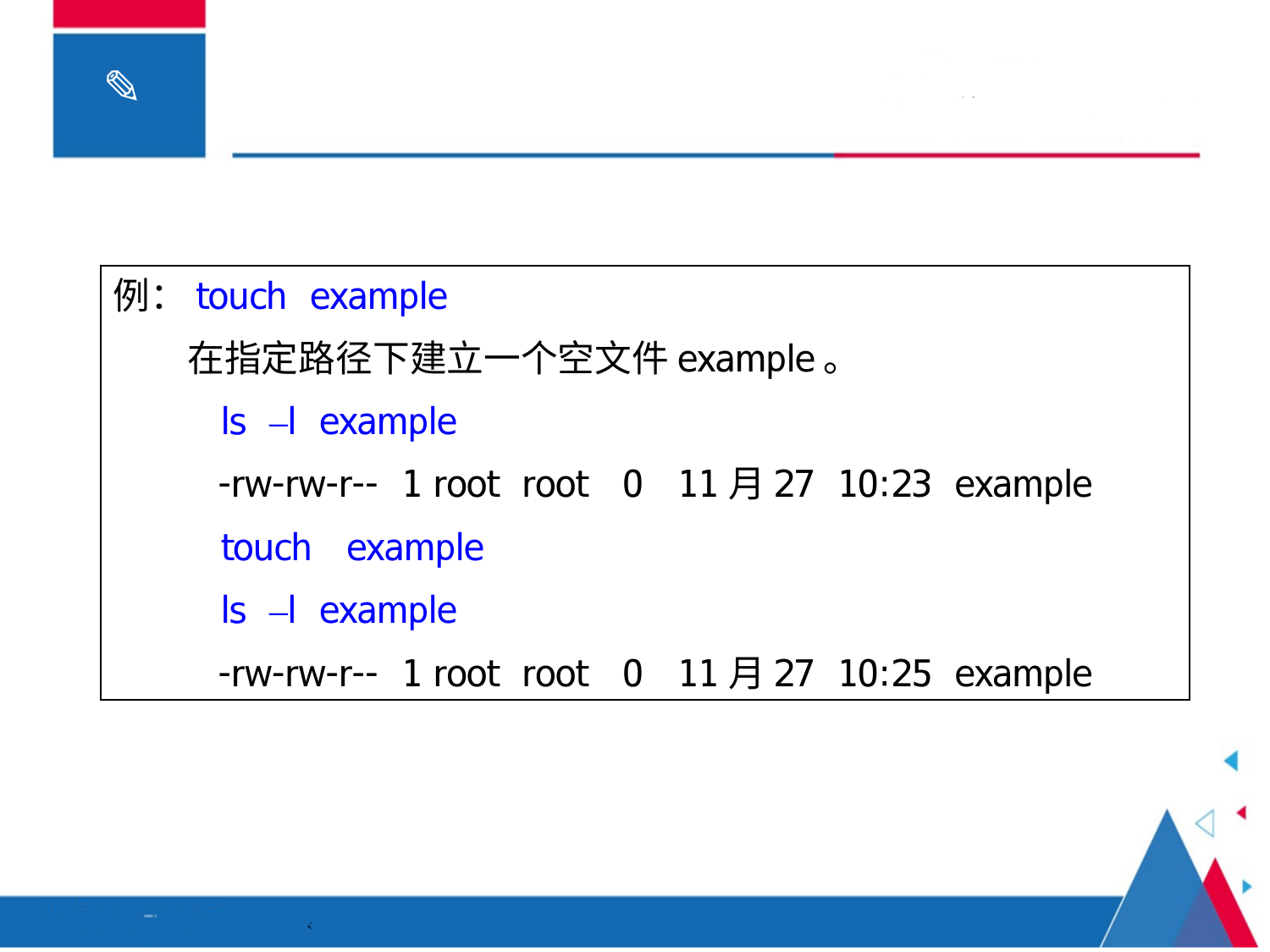

例：touch  example
　　在指定路径下建立一个空文件example。
　　   ls  –l  example
         -rw-rw-r--  1 root  root   0   11月27  10:23  example
　　   touch   example
　　   ls  –l  example
         -rw-rw-r--  1 root  root   0   11月27  10:25  example